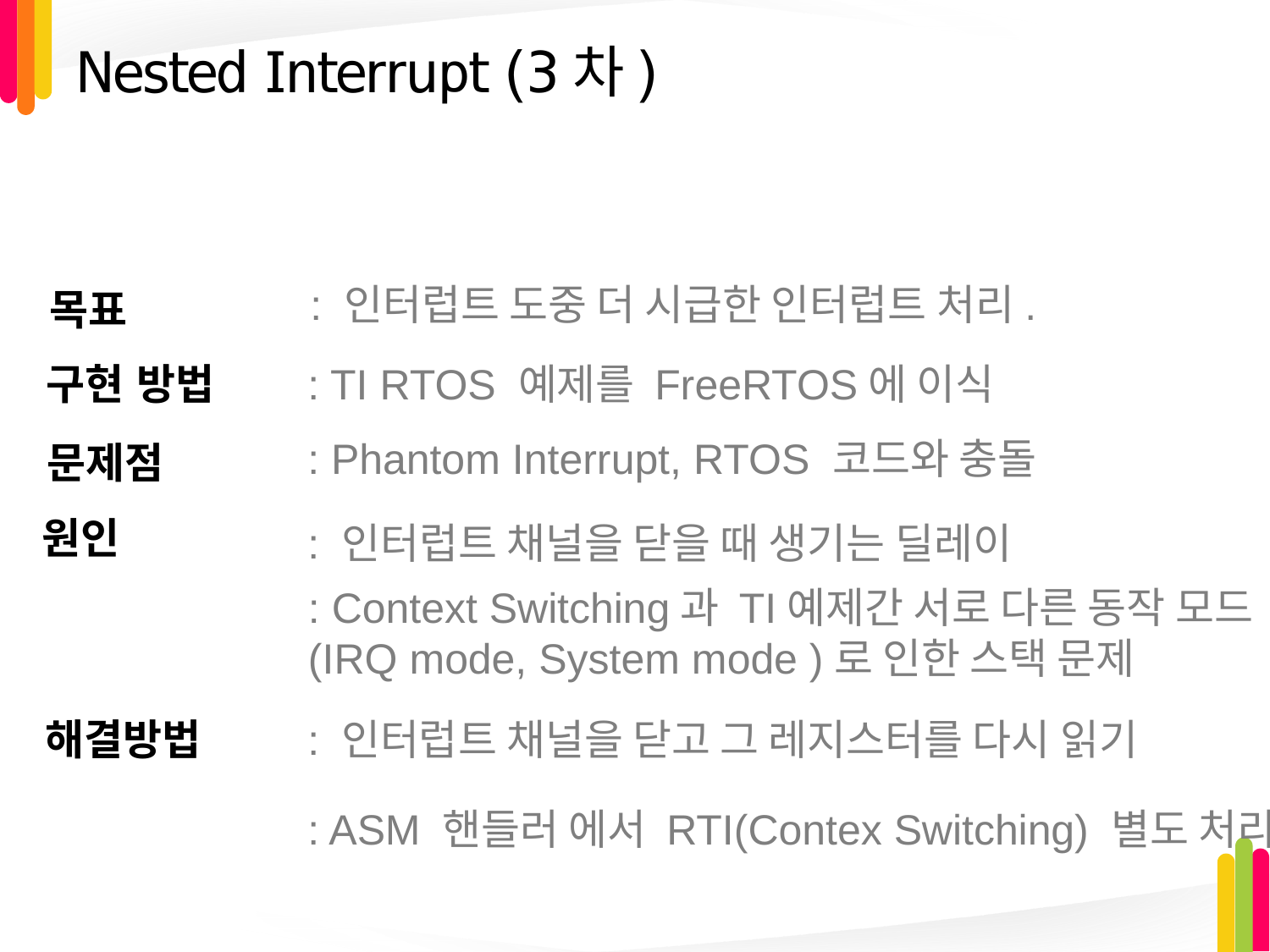

# Nested Interrupt (3차)
 	: 인터럽트 도중 더 시급한 인터럽트 처리.
목표
구현 방법
: TI RTOS 예제를 FreeRTOS에 이식
문제점
: Phantom Interrupt, RTOS 코드와 충돌
원인
: 인터럽트 채널을 닫을 때 생기는 딜레이
: Context Switching과 TI예제간 서로 다른 동작 모드(IRQ mode, System mode )로 인한 스택 문제
: 인터럽트 채널을 닫고 그 레지스터를 다시 읽기
해결방법
: ASM 핸들러 에서 RTI(Contex Switching) 별도 처리